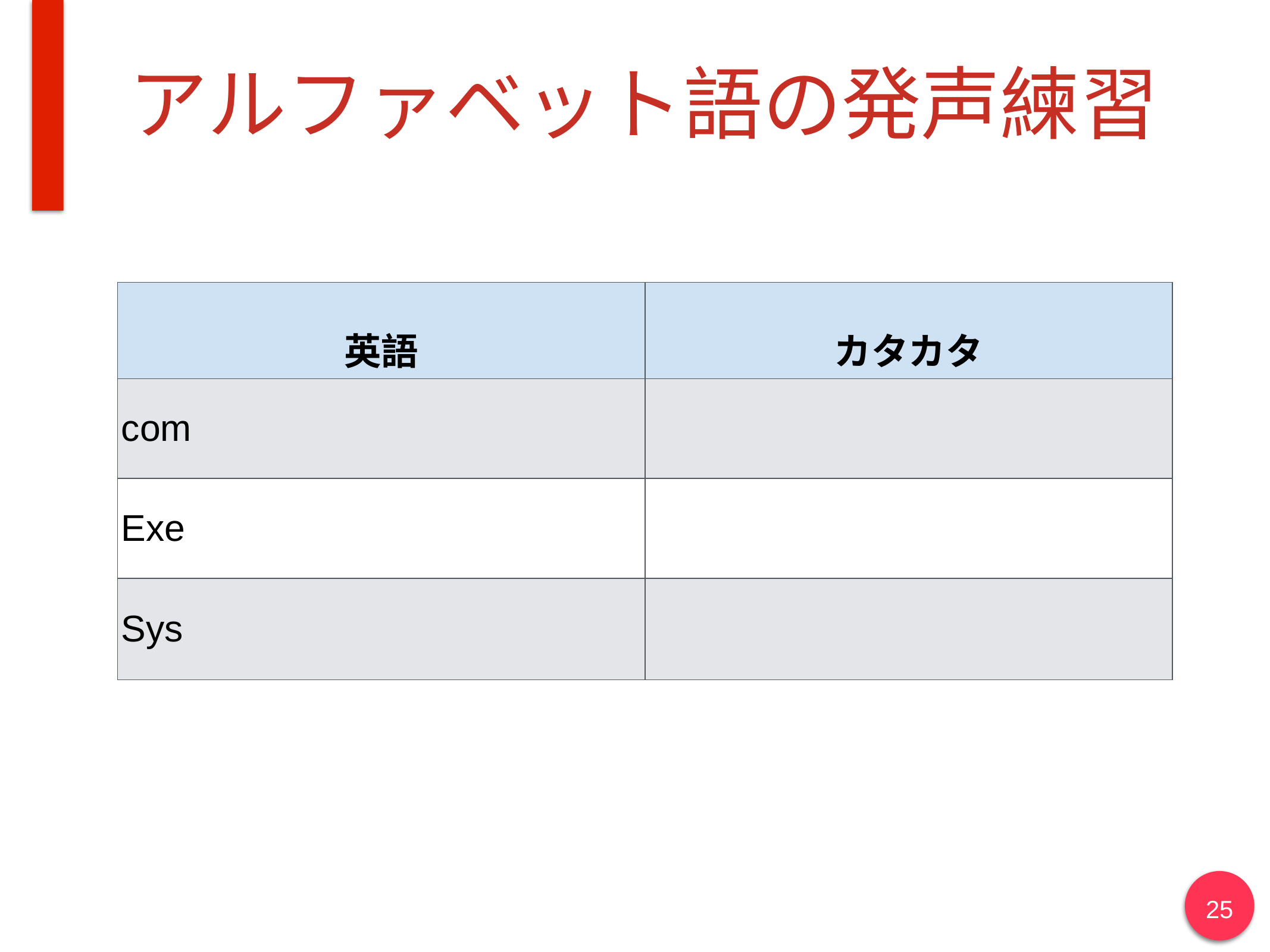

# アルファベット語の発声練習
| 英語 | カタカタ |
| --- | --- |
| com |  |
| Exe |  |
| Sys |  |
25